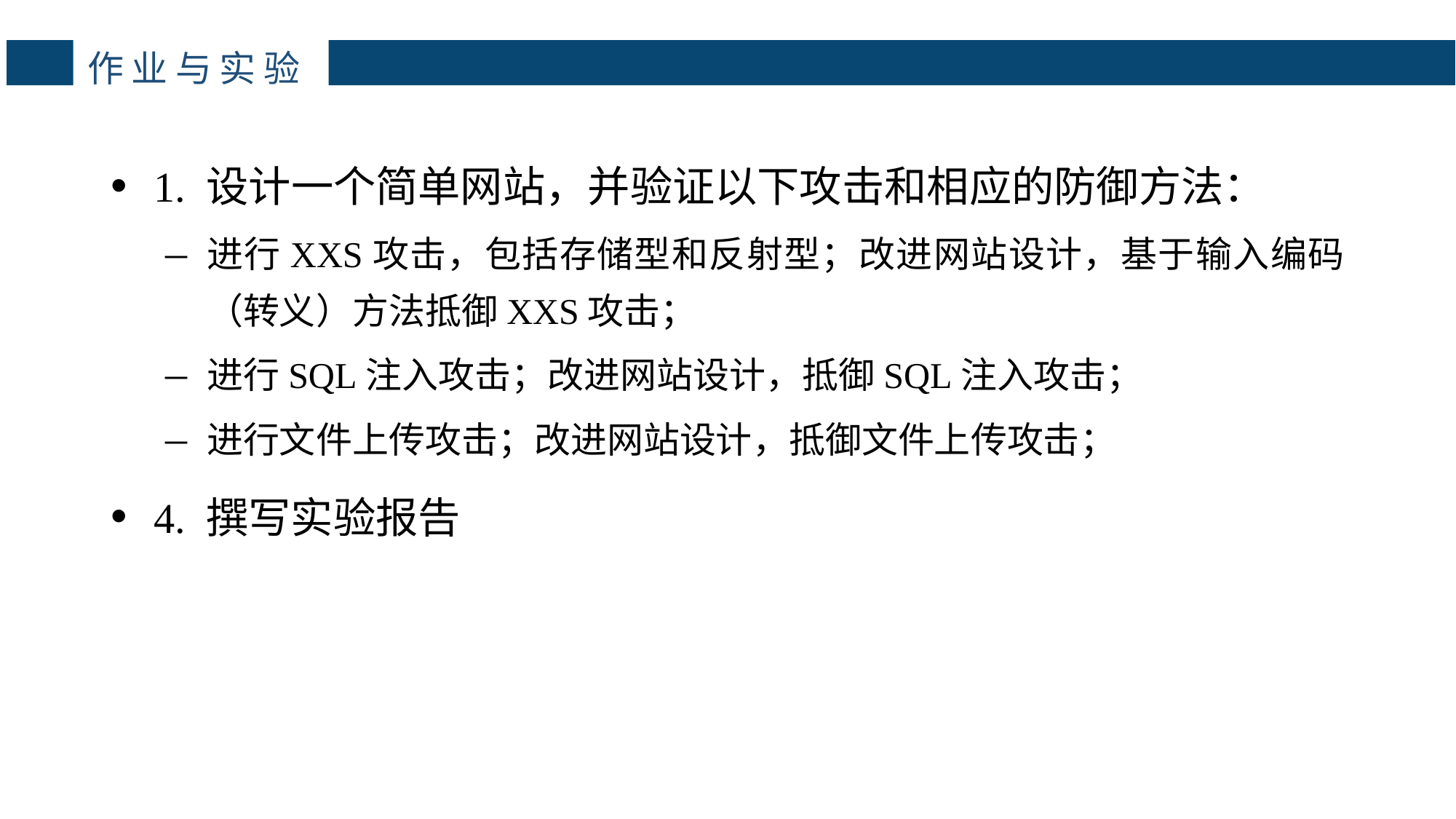

# 作业与实验
1. 设计一个简单网站，并验证以下攻击和相应的防御方法：
进行XXS攻击，包括存储型和反射型；改进网站设计，基于输入编码（转义）方法抵御XXS攻击；
进行SQL注入攻击；改进网站设计，抵御SQL注入攻击；
进行文件上传攻击；改进网站设计，抵御文件上传攻击；
4. 撰写实验报告